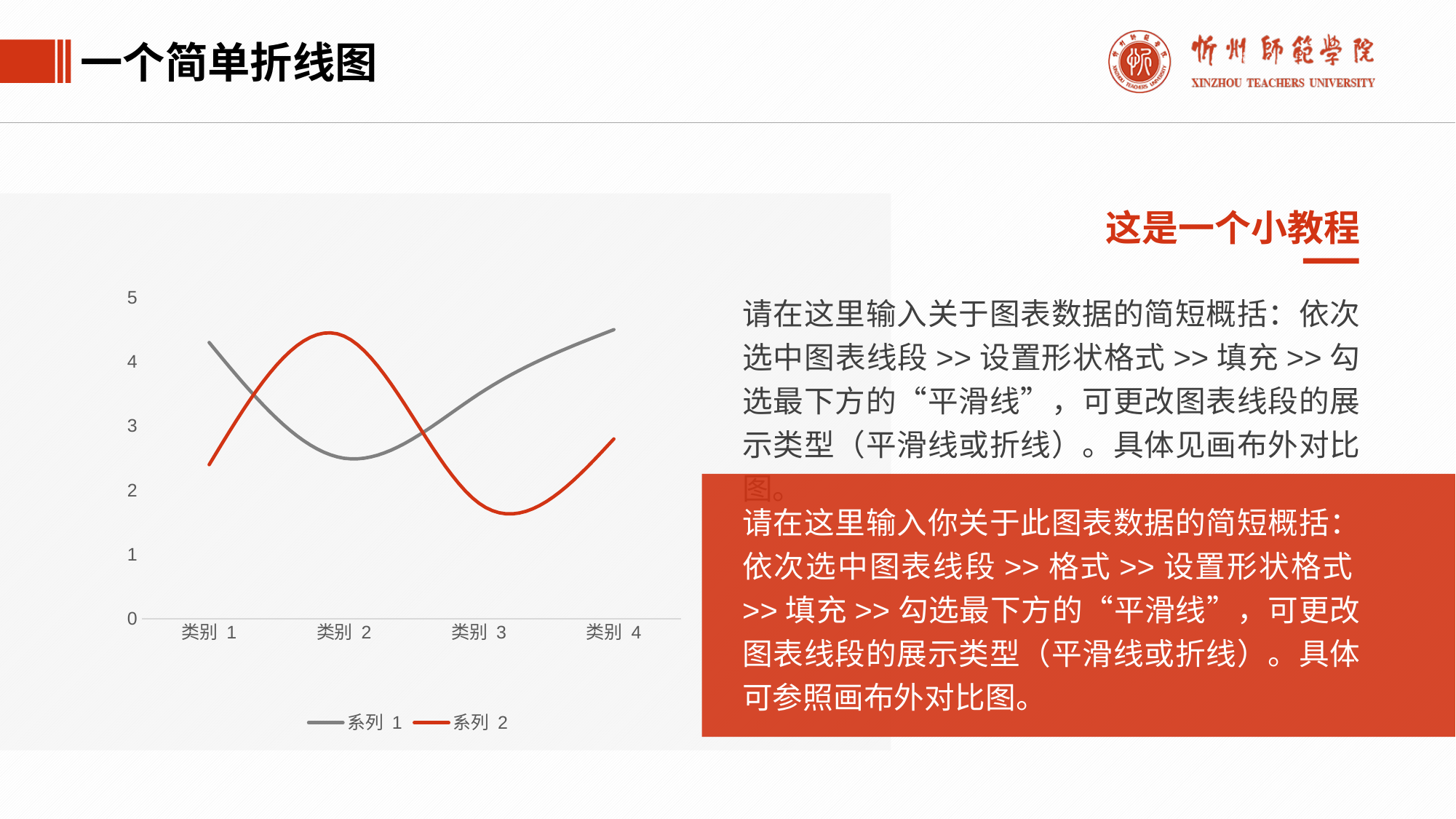

一个简单折线图

这是一个小教程

### Chart

| Category | 系列 1 | 系列 2 |
|---|---|---|
| 类别 1 | 4.3 | 2.4 |
| 类别 2 | 2.5 | 4.4 |
| 类别 3 | 3.5 | 1.8 |
| 类别 4 | 4.5 | 2.8 |
请在这里输入关于图表数据的简短概括：依次选中图表线段>>设置形状格式>>填充>>勾选最下方的“平滑线”，可更改图表线段的展示类型（平滑线或折线）。具体见画布外对比图。

请在这里输入你关于此图表数据的简短概括：依次选中图表线段>>格式>>设置形状格式>>填充>>勾选最下方的“平滑线”，可更改图表线段的展示类型（平滑线或折线）。具体可参照画布外对比图。